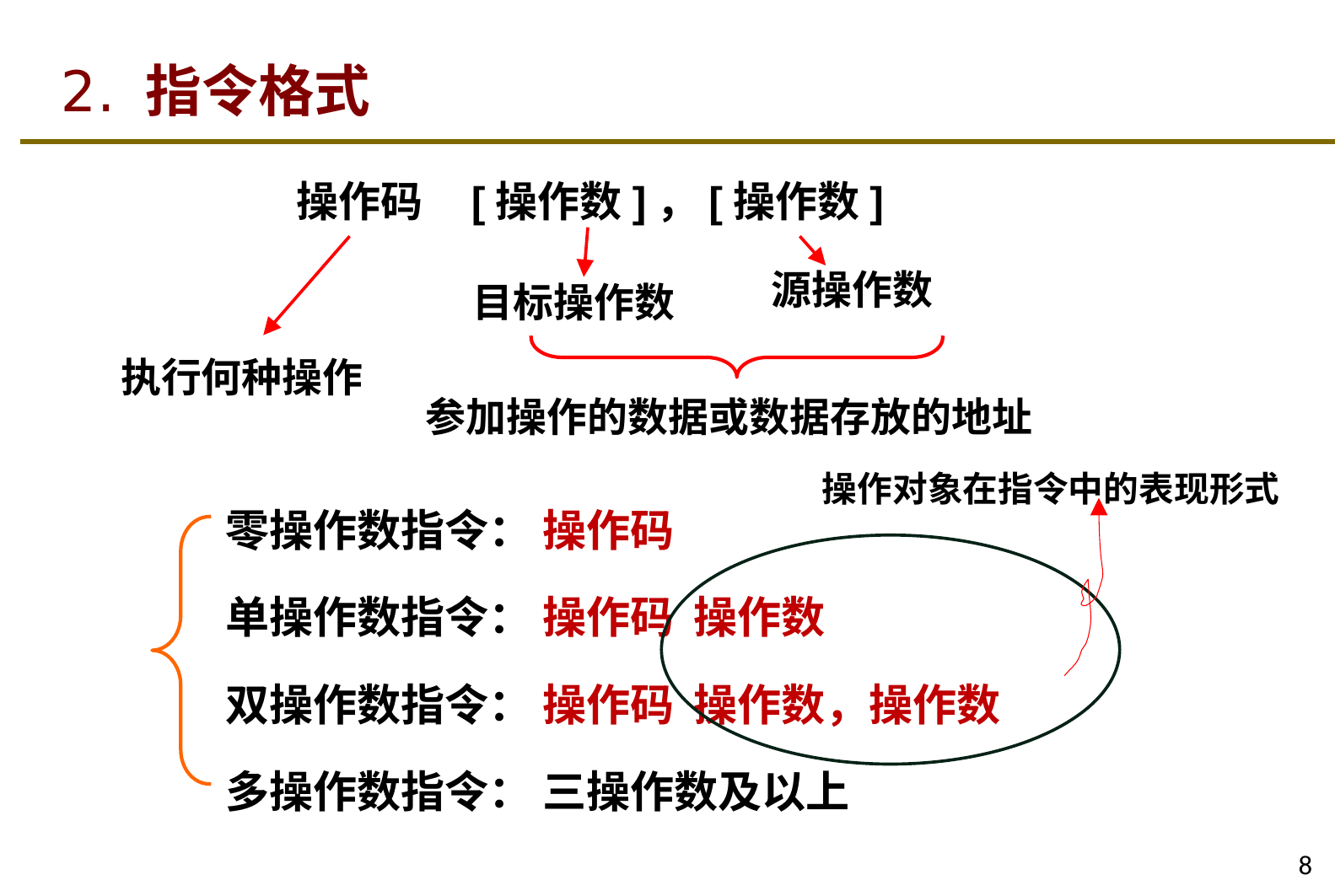

# 2. 指令格式

操作码    [操作数]，[操作数]

源操作数
目标操作数
执行何种操作

参加操作的数据或数据存放的地址
操作对象在指令中的表现形式
零操作数指令： 操作码
单操作数指令： 操作码  操作数
双操作数指令： 操作码  操作数，操作数
多操作数指令： 三操作数及以上

8